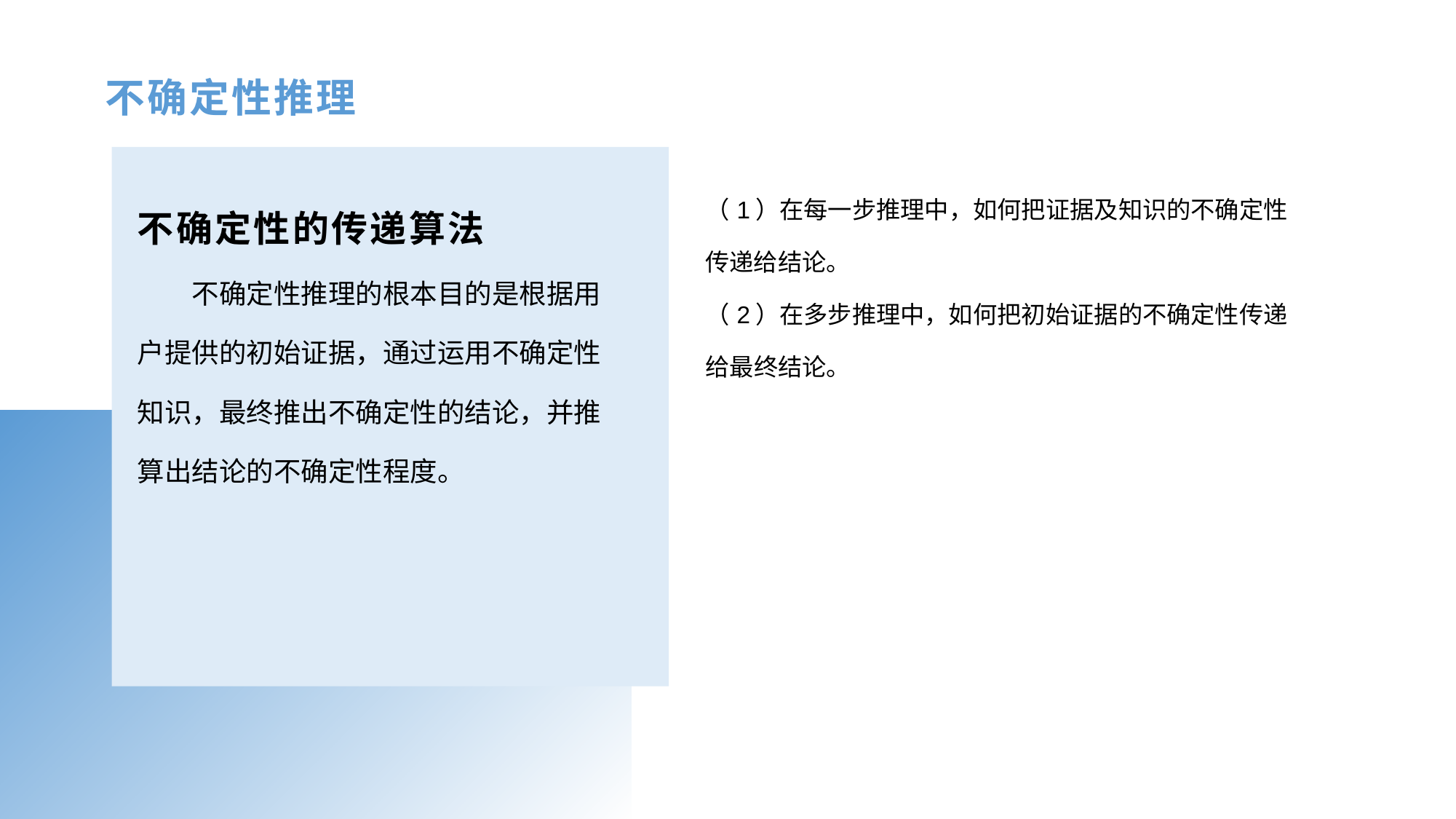

不确定性推理

不确定性的传递算法
不确定性推理的根本目的是根据用户提供的初始证据，通过运用不确定性知识，最终推出不确定性的结论，并推算出结论的不确定性程度。
（1）在每一步推理中，如何把证据及知识的不确定性传递给结论。
（2）在多步推理中，如何把初始证据的不确定性传递给最终结论。